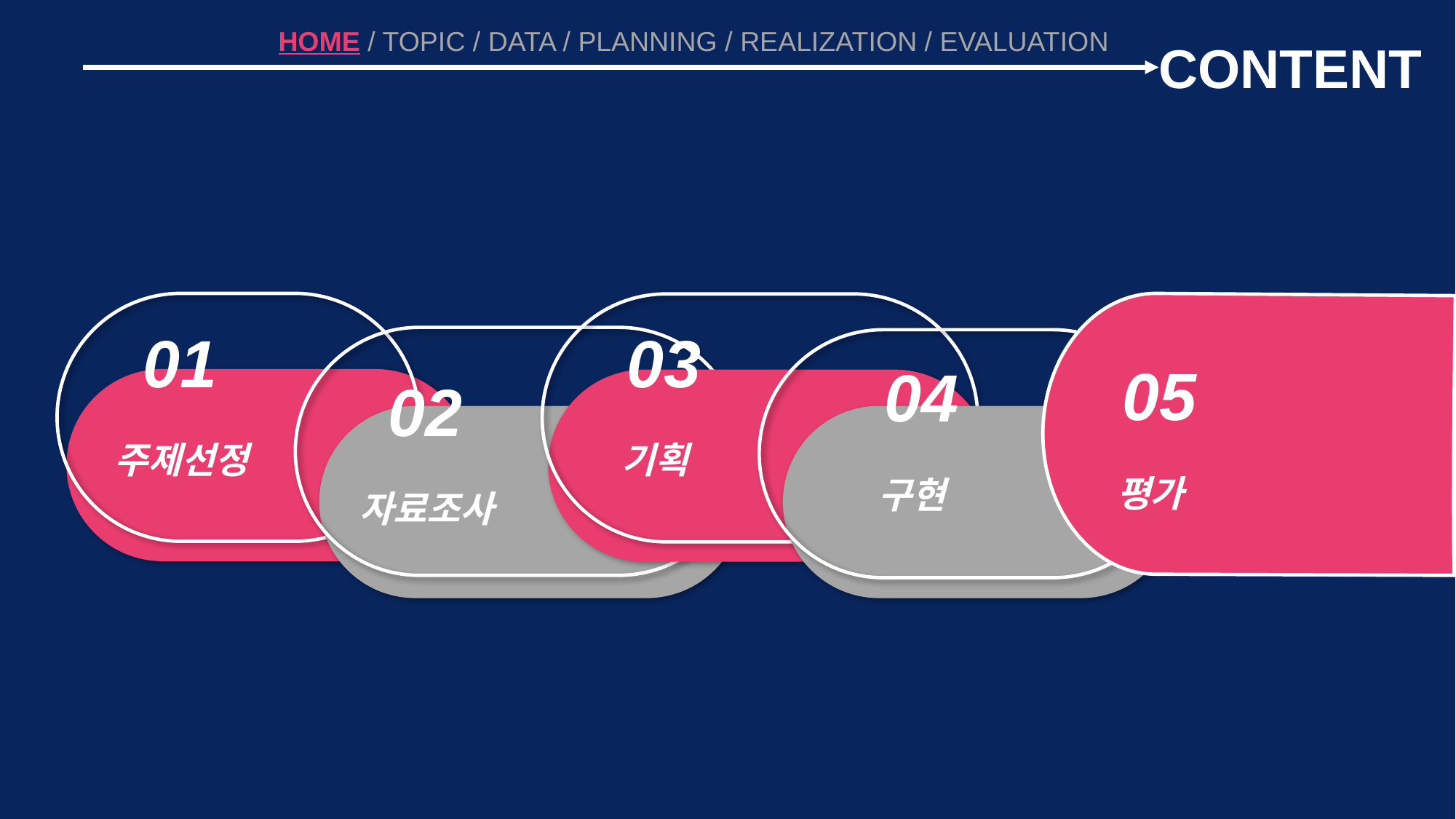

HOME / TOPIC / DATA / PLANNING / REALIZATION / EVALUATION

CONTENT

01
03

05
04
02

주제선정
기획
평가
구현
자료조사